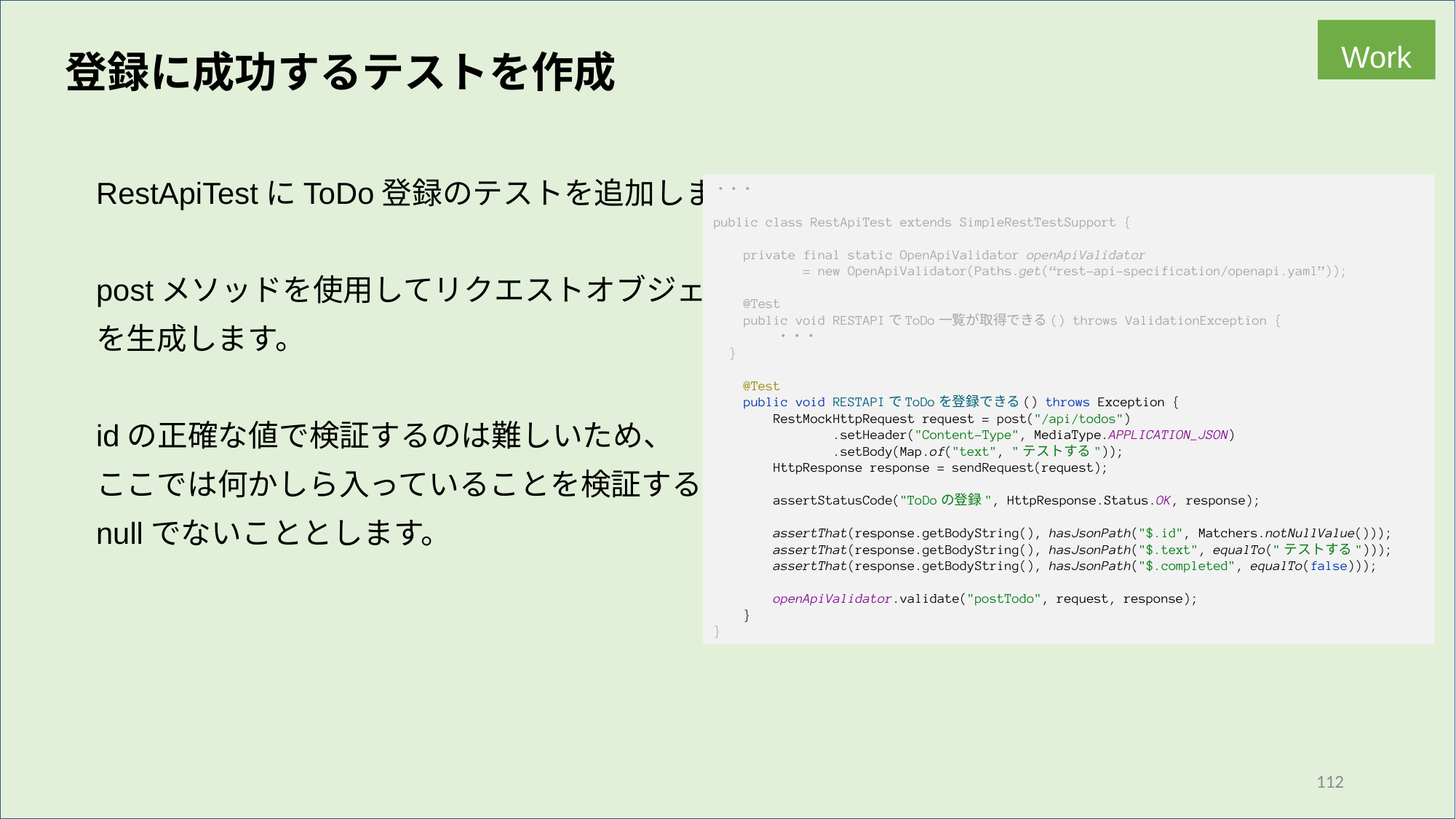

Work
登録に成功するテストを作成
RestApiTestにToDo登録のテストを追加します。

postメソッドを使用してリクエストオブジェクト
を生成します。

idの正確な値で検証するのは難しいため、
ここでは何かしら入っていることを検証するため、
nullでないこととします。
・・・
public class RestApiTest extends SimpleRestTestSupport {
    private final static OpenApiValidator openApiValidator
            = new OpenApiValidator(Paths.get(“rest-api-specification/openapi.yaml”));
    @Test
    public void RESTAPIでToDo一覧が取得できる() throws ValidationException {
        ・・・
    }
    @Test
    public void RESTAPIでToDoを登録できる() throws Exception {
        RestMockHttpRequest request = post("/api/todos")
                .setHeader("Content-Type", MediaType.APPLICATION_JSON)
                .setBody(Map.of("text", "テストする"));
        HttpResponse response = sendRequest(request);
        assertStatusCode("ToDoの登録", HttpResponse.Status.OK, response);
        assertThat(response.getBodyString(), hasJsonPath("$.id", Matchers.notNullValue()));
        assertThat(response.getBodyString(), hasJsonPath("$.text", equalTo("テストする")));
        assertThat(response.getBodyString(), hasJsonPath("$.completed", equalTo(false)));
        openApiValidator.validate("postTodo", request, response);
    }
}
112